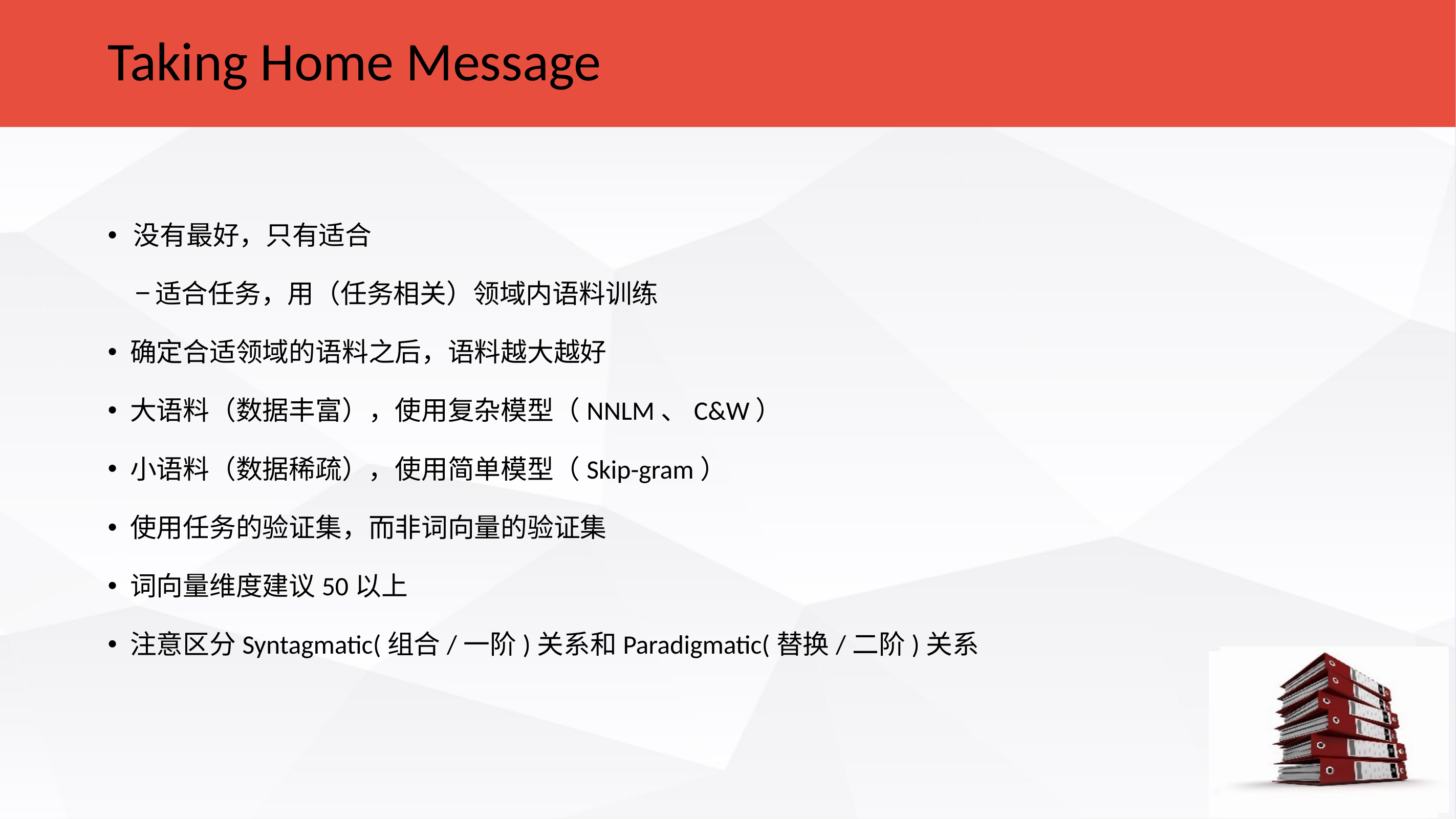

Taking Home Message
没有最好，只有适合
适合任务，用（任务相关）领域内语料训练
确定合适领域的语料之后，语料越大越好
大语料（数据丰富），使用复杂模型（NNLM、C&W）
小语料（数据稀疏），使用简单模型（Skip-gram）
使用任务的验证集，而非词向量的验证集
词向量维度建议50以上
注意区分Syntagmatic(组合/一阶)关系和Paradigmatic(替换/二阶)关系